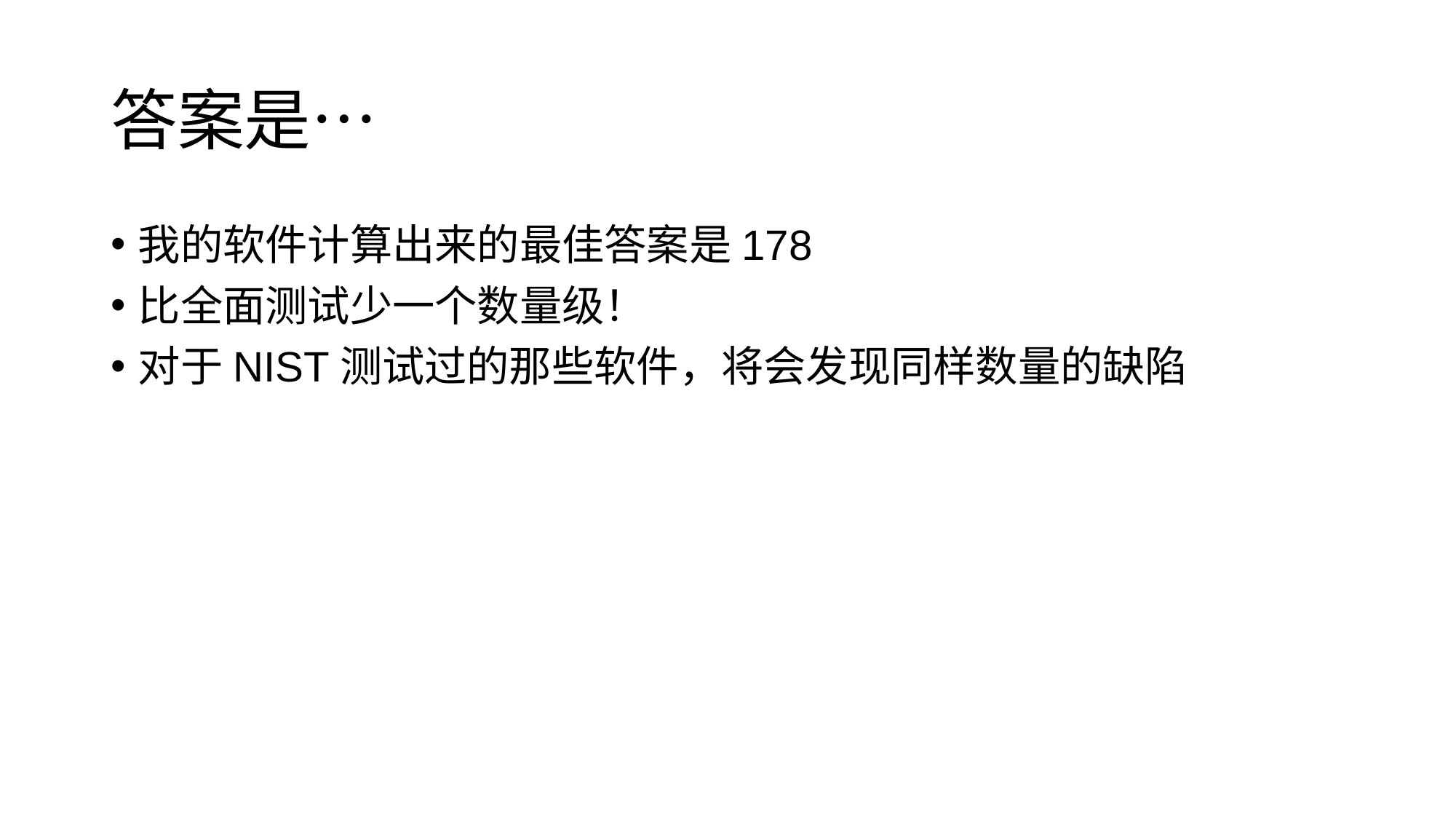

# 答案是…
我的软件计算出来的最佳答案是178
比全面测试少一个数量级！
对于NIST测试过的那些软件，将会发现同样数量的缺陷